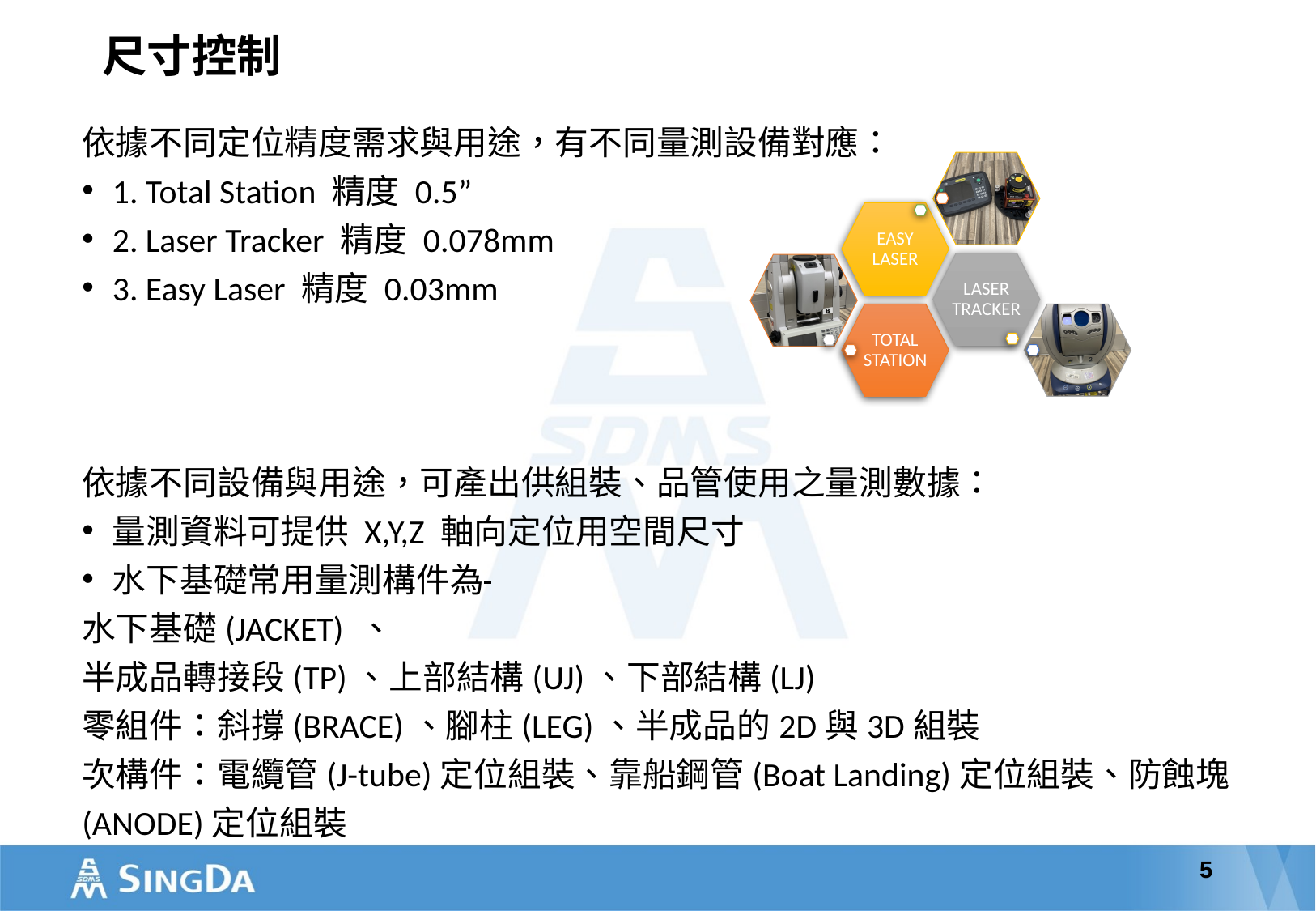

# 尺寸控制
依據不同定位精度需求與用途，有不同量測設備對應：
1. Total Station 精度 0.5”
2. Laser Tracker 精度 0.078mm
3. Easy Laser 精度 0.03mm

依據不同設備與用途，可產出供組裝、品管使用之量測數據：
量測資料可提供 X,Y,Z 軸向定位用空間尺寸
水下基礎常用量測構件為
水下基礎(JACKET) 、
半成品轉接段(TP)、上部結構(UJ)、下部結構(LJ)
零組件：斜撐(BRACE)、腳柱(LEG)、半成品的2D與3D組裝
次構件：電纜管(J-tube)定位組裝、靠船鋼管(Boat Landing)定位組裝、防蝕塊(ANODE)定位組裝

TOTAL STATION
LASER TRACKER
EASY LASER
5